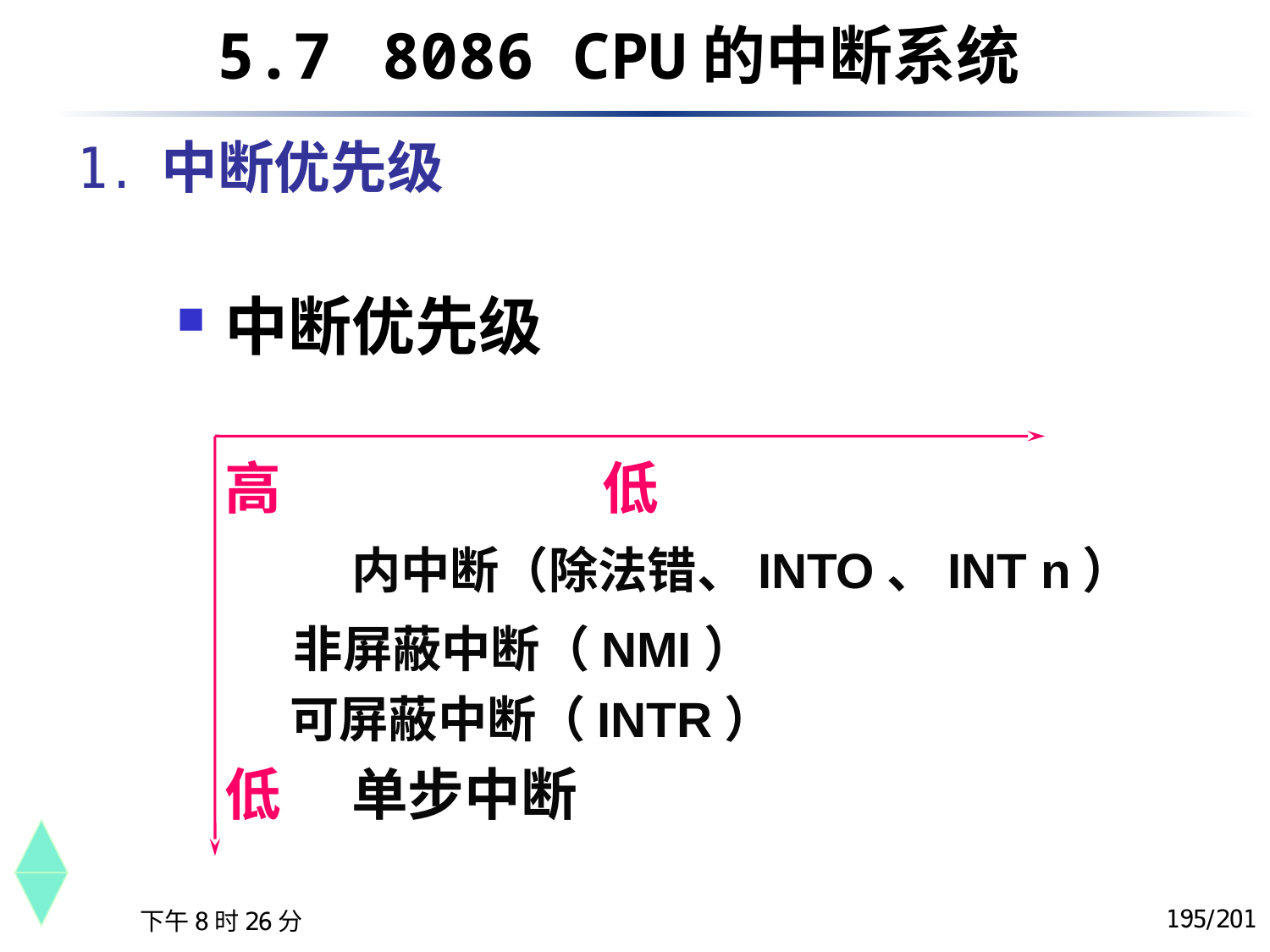

5.7	 8086 CPU的中断系统
# 1. 中断优先级
中断优先级

	高                         低
		内中断（除法错、INTO、INT n）
        非屏蔽中断（NMI）
         可屏蔽中断（INTR）
	低	单步中断

195/201
下午8时26分